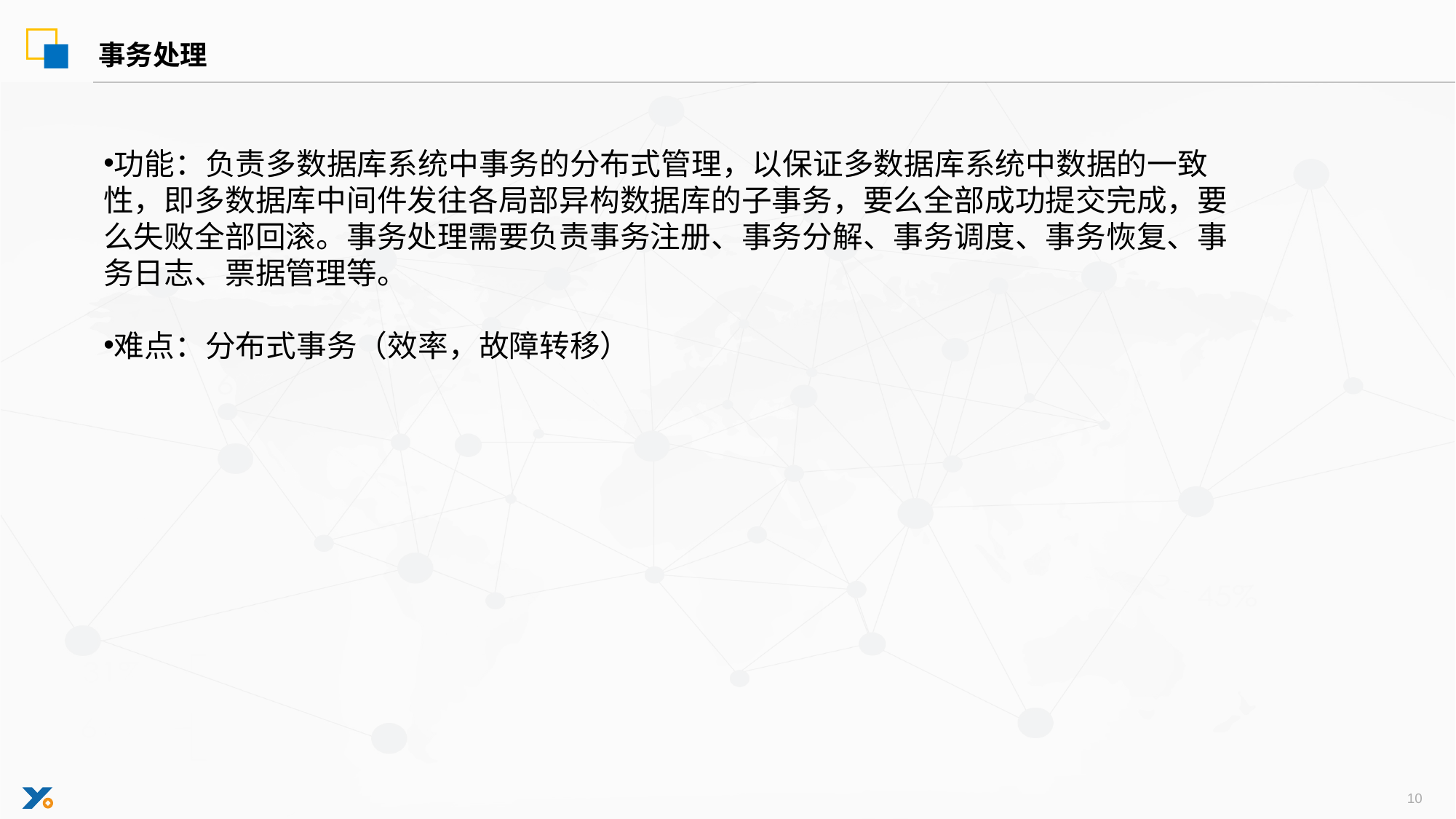

事务处理
功能：负责多数据库系统中事务的分布式管理，以保证多数据库系统中数据的一致性，即多数据库中间件发往各局部异构数据库的子事务，要么全部成功提交完成，要么失败全部回滚。事务处理需要负责事务注册、事务分解、事务调度、事务恢复、事务日志、票据管理等。

难点：分布式事务（效率，故障转移）